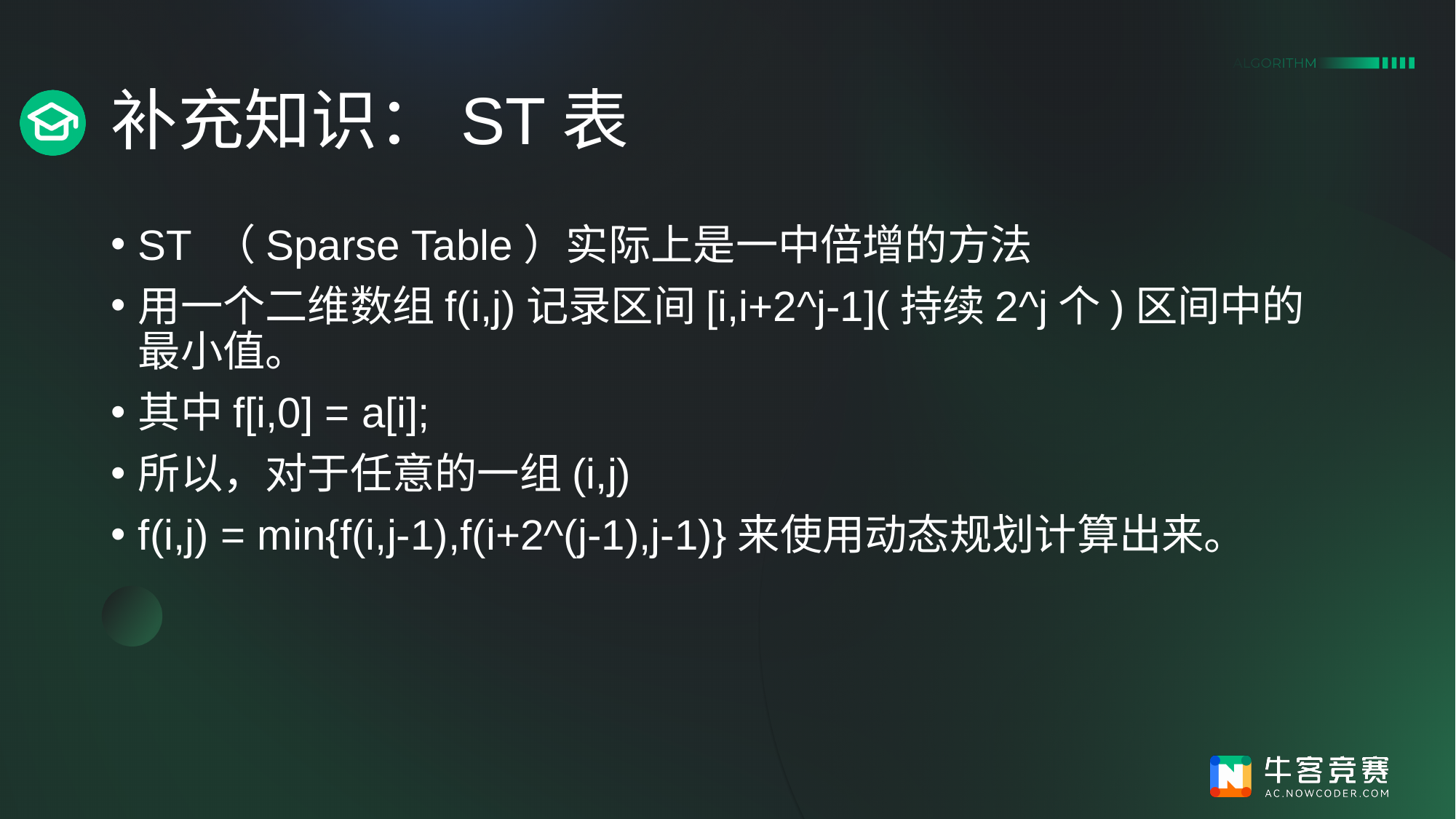

# 补充知识：ST表
ST （Sparse Table）实际上是一中倍增的方法
用一个二维数组f(i,j)记录区间[i,i+2^j-1](持续2^j个)区间中的最小值。
其中f[i,0] = a[i];
所以，对于任意的一组(i,j)
f(i,j) = min{f(i,j-1),f(i+2^(j-1),j-1)}来使用动态规划计算出来。